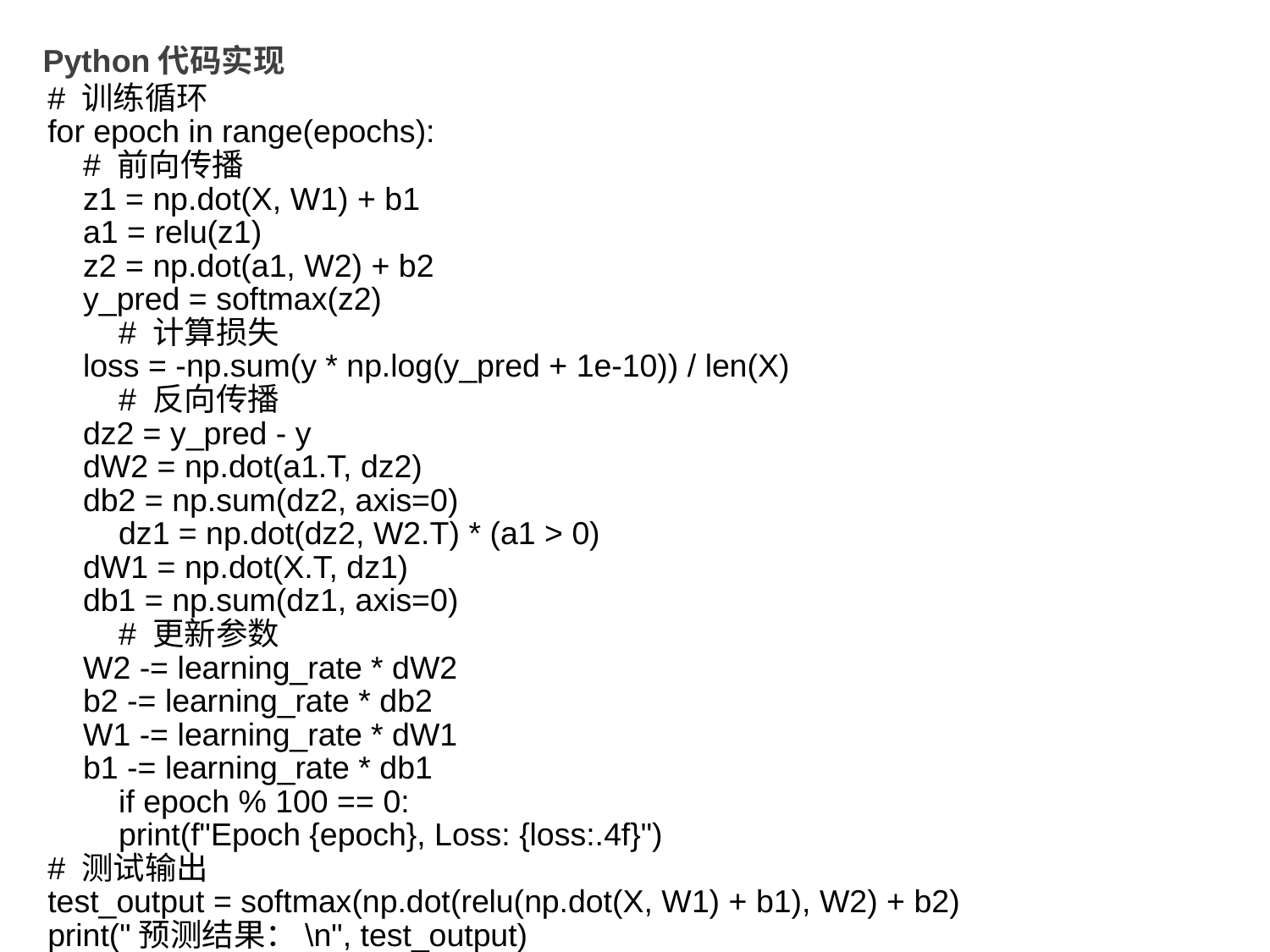

Python代码实现
# 训练循环
for epoch in range(epochs):
    # 前向传播
    z1 = np.dot(X, W1) + b1
    a1 = relu(z1)
    z2 = np.dot(a1, W2) + b2
    y_pred = softmax(z2)
        # 计算损失
    loss = -np.sum(y * np.log(y_pred + 1e-10)) / len(X)
        # 反向传播
    dz2 = y_pred - y
    dW2 = np.dot(a1.T, dz2)
    db2 = np.sum(dz2, axis=0)
        dz1 = np.dot(dz2, W2.T) * (a1 > 0)
    dW1 = np.dot(X.T, dz1)
    db1 = np.sum(dz1, axis=0)
        # 更新参数
    W2 -= learning_rate * dW2
    b2 -= learning_rate * db2
    W1 -= learning_rate * dW1
    b1 -= learning_rate * db1
        if epoch % 100 == 0:
        print(f"Epoch {epoch}, Loss: {loss:.4f}")
# 测试输出
test_output = softmax(np.dot(relu(np.dot(X, W1) + b1), W2) + b2)
print("预测结果：\n", test_output)